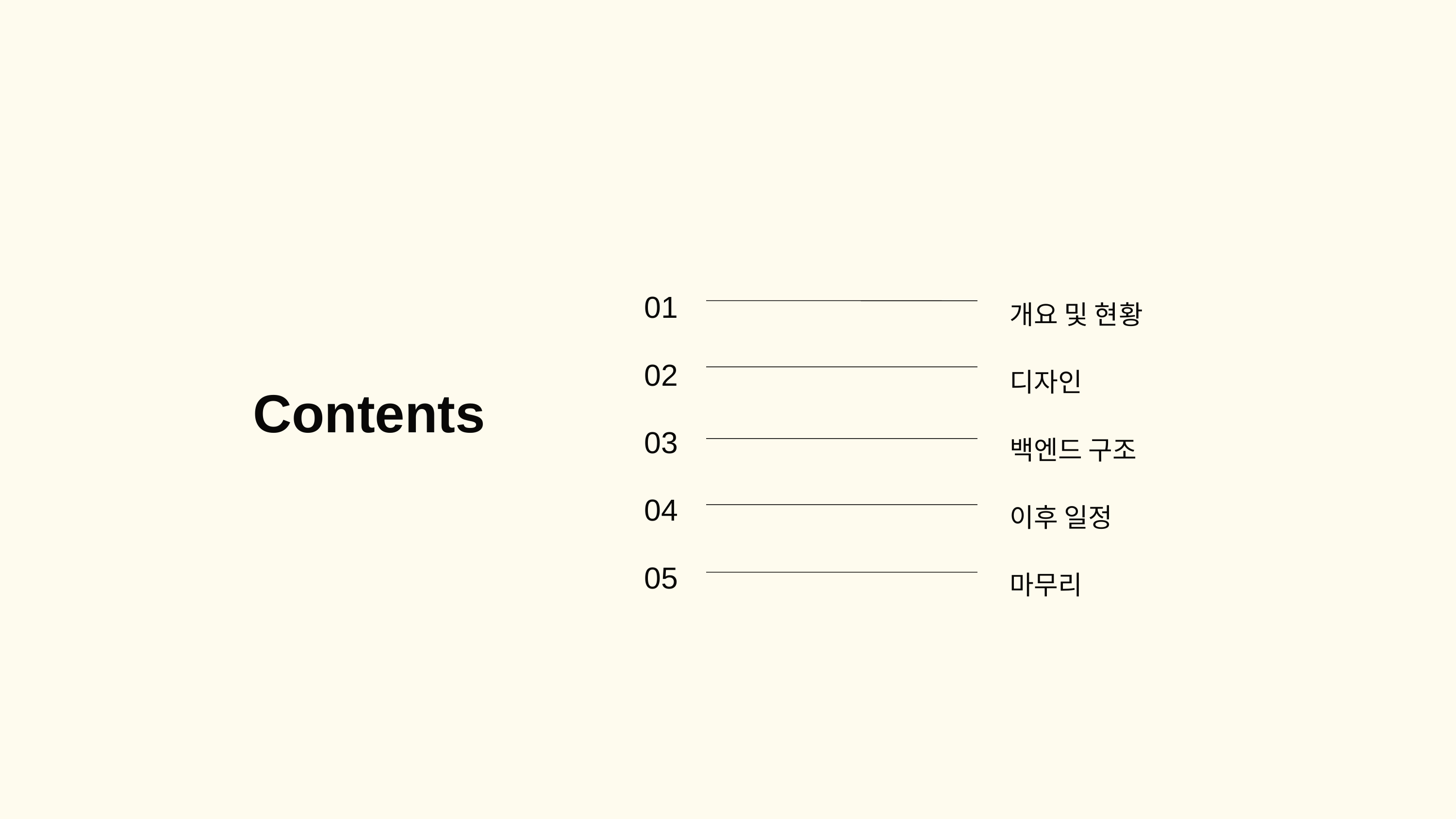

01
02
03
04
05
개요 및 현황
디자인
백엔드 구조
이후 일정
마무리

Contents